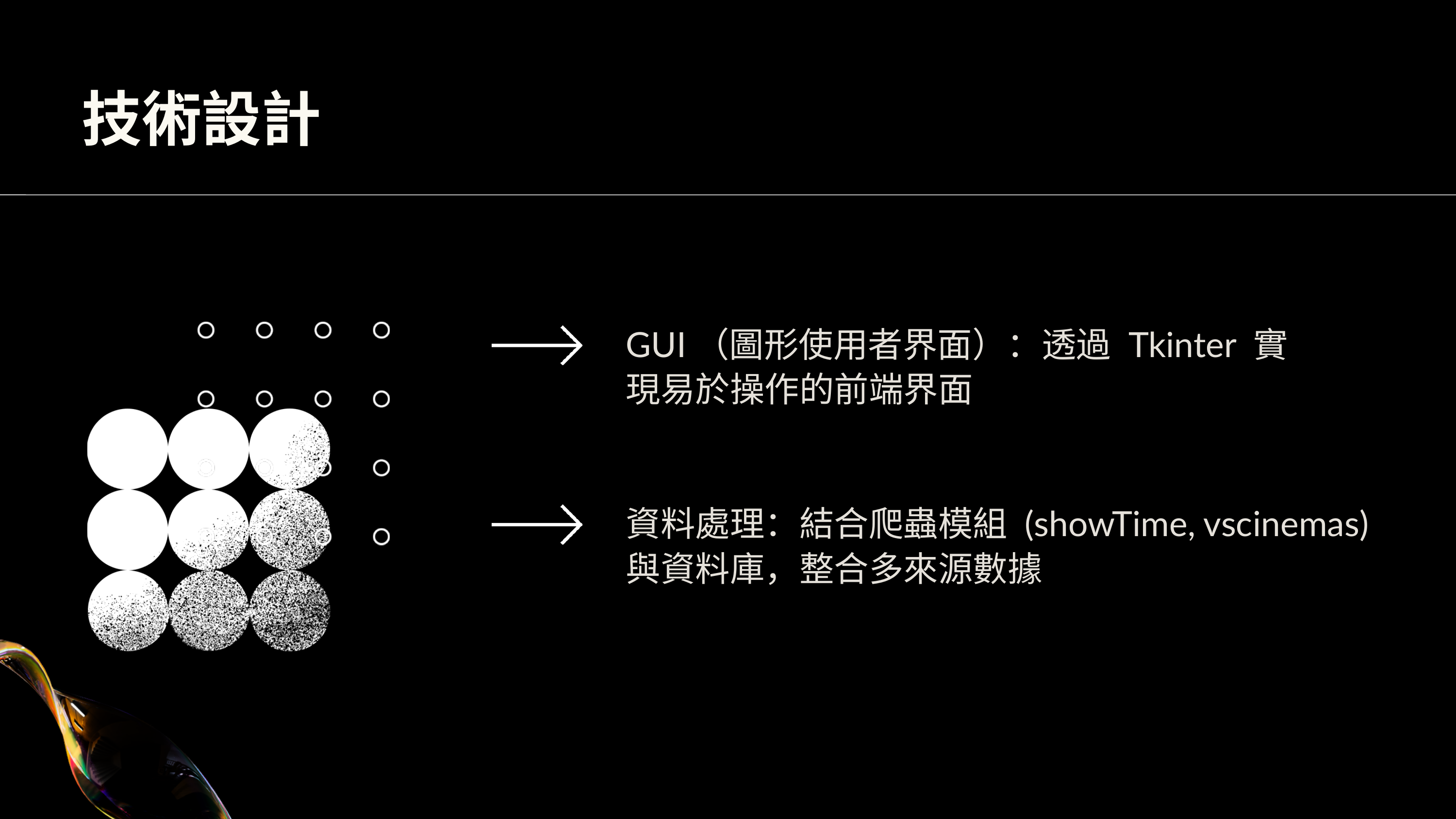

技術設計

GUI（圖形使用者界面）：透過 Tkinter 實現易於操作的前端界面

資料處理：結合爬蟲模組 (showTime, vscinemas) 與資料庫，整合多來源數據